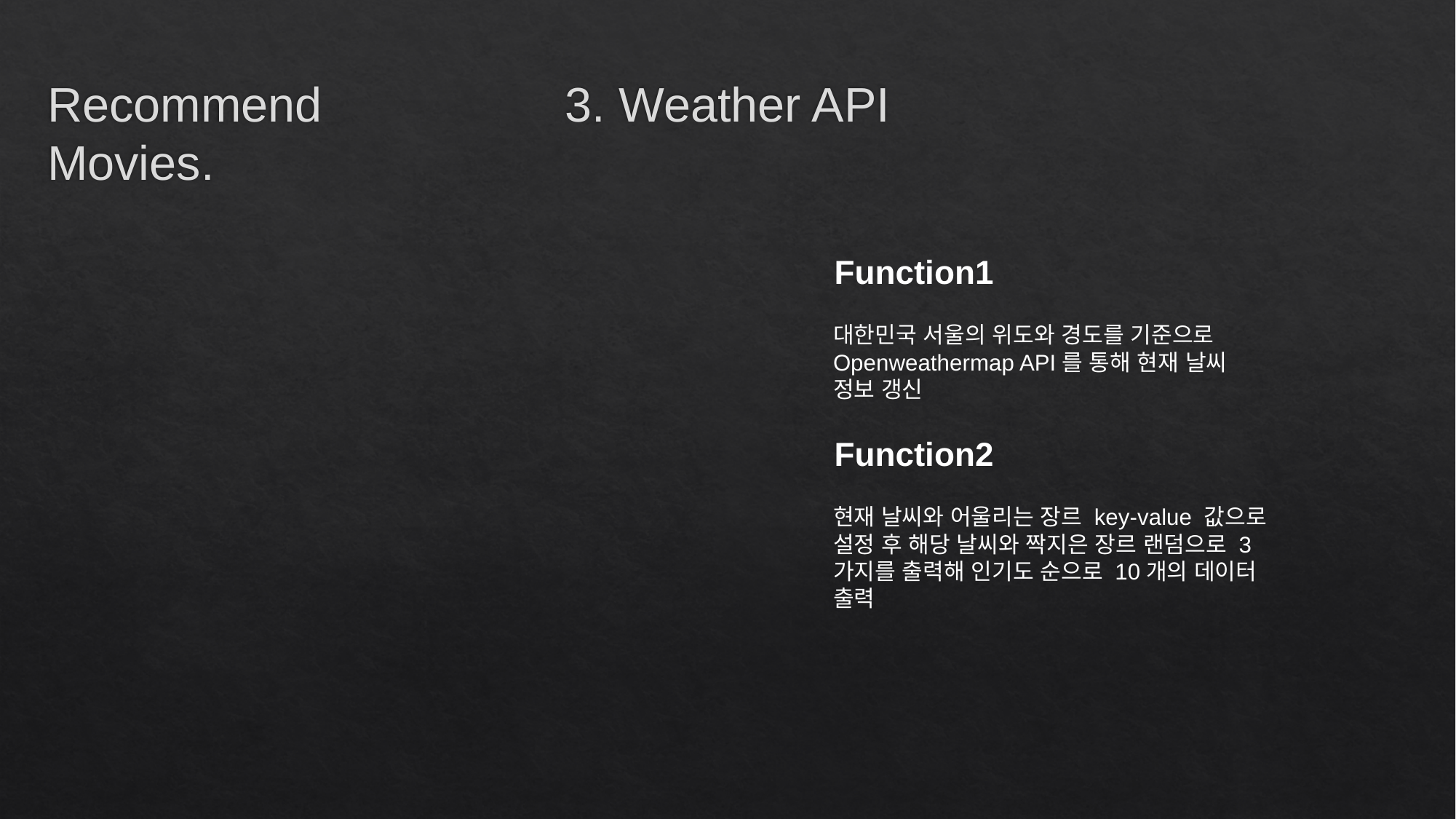

Recommend Movies.
3. Weather API
Function1
대한민국 서울의 위도와 경도를 기준으로 Openweathermap API를 통해 현재 날씨 정보 갱신
Function2
현재 날씨와 어울리는 장르 key-value 값으로 설정 후 해당 날씨와 짝지은 장르 랜덤으로 3가지를 출력해 인기도 순으로 10개의 데이터 출력